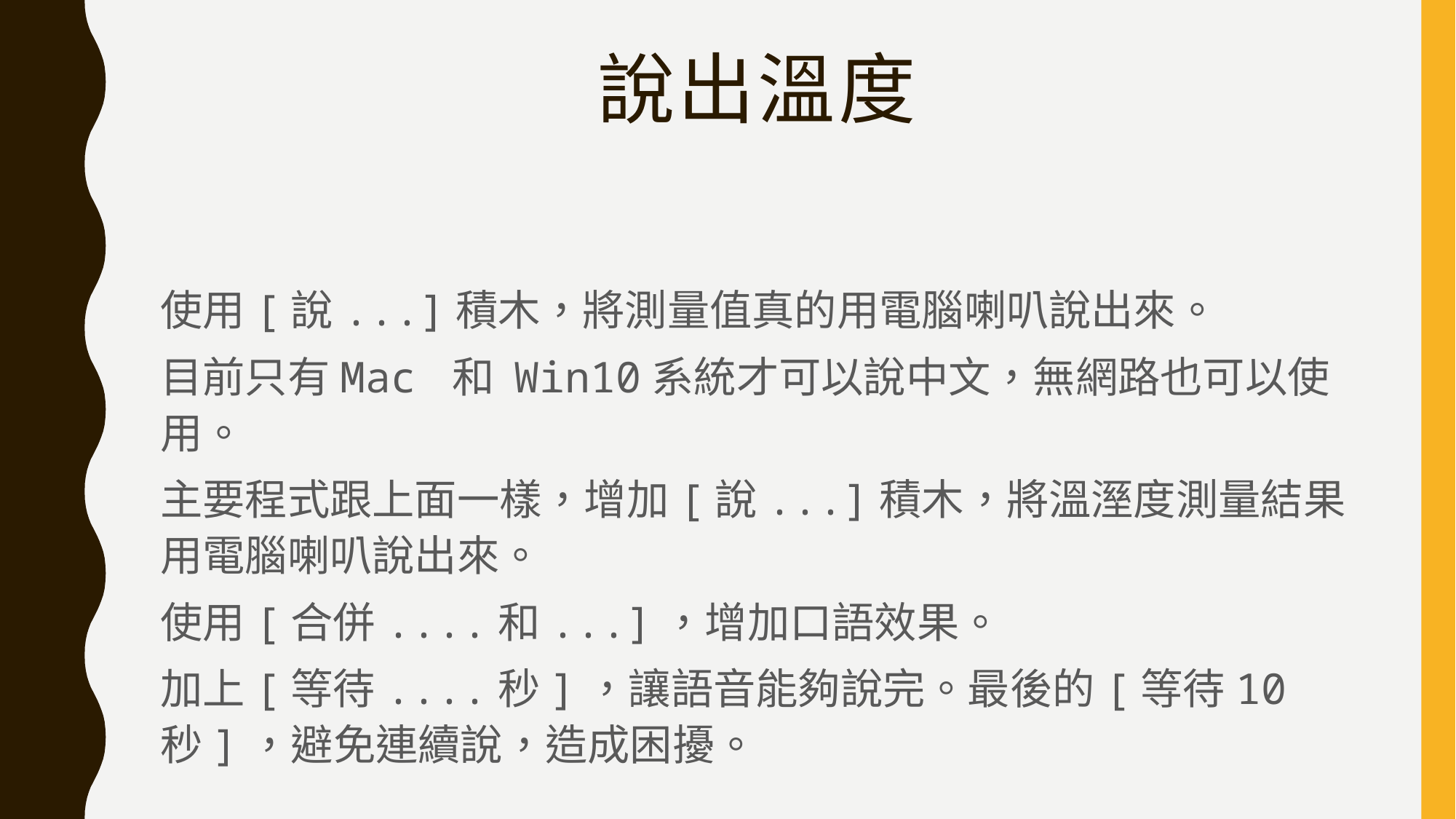

# 說出溫度
使用[說...]積木，將測量值真的用電腦喇叭說出來。
目前只有Mac 和 Win10系統才可以說中文，無網路也可以使用。
主要程式跟上面一樣，增加[說...]積木，將溫溼度測量結果用電腦喇叭說出來。
使用[合併....和...]，增加口語效果。
加上[等待....秒]，讓語音能夠說完。最後的[等待10秒]，避免連續說，造成困擾。